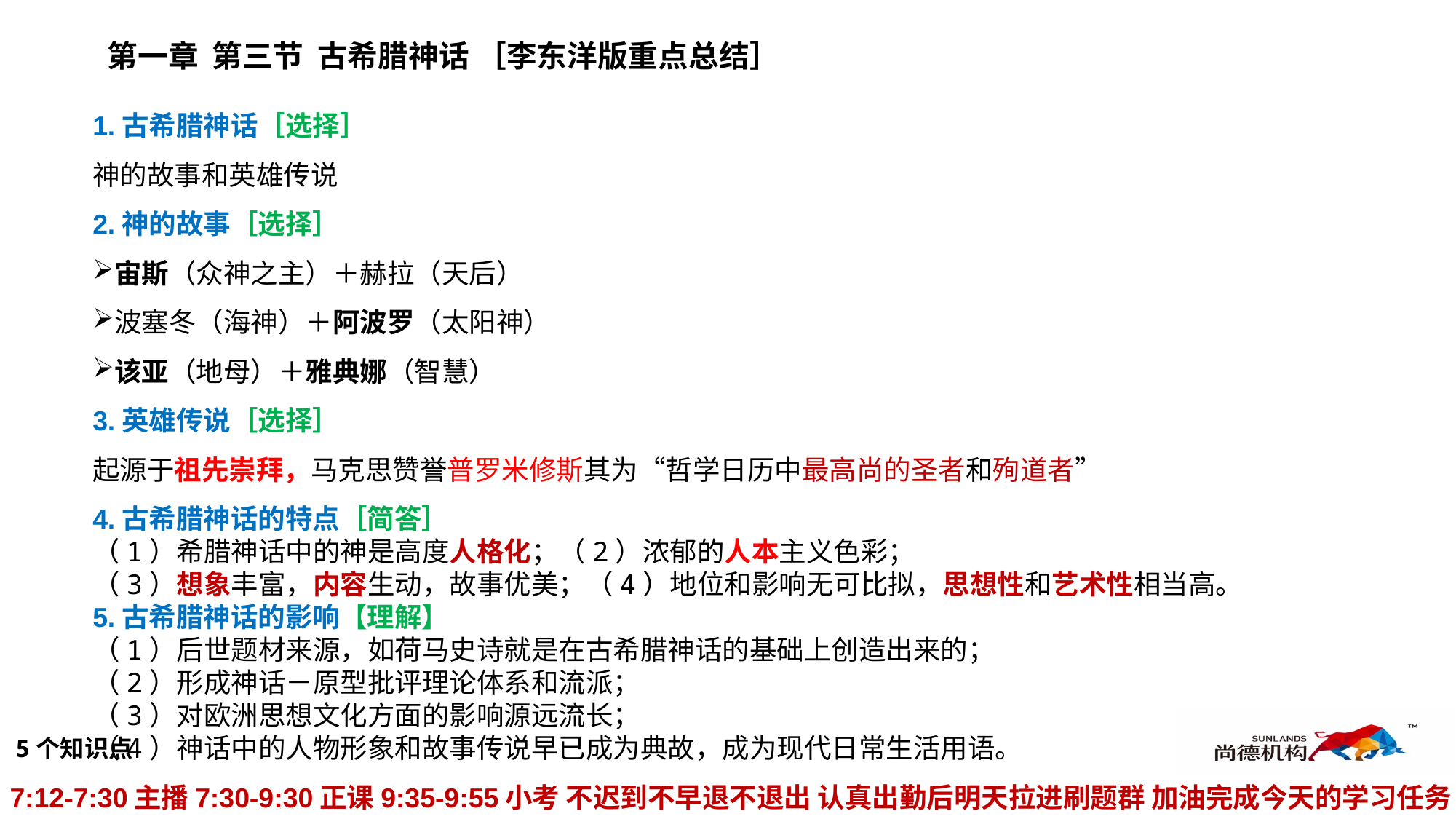

第一章  第三节  古希腊神话 ［李东洋版重点总结］
1.古希腊神话［选择］
神的故事和英雄传说
2.神的故事［选择］
宙斯（众神之主）＋赫拉（天后）
波塞冬（海神）＋阿波罗（太阳神）
该亚（地母）＋雅典娜（智慧）
3.英雄传说［选择］
起源于祖先崇拜，马克思赞誉普罗米修斯其为“哲学日历中最高尚的圣者和殉道者”
4.古希腊神话的特点［简答］
（1）希腊神话中的神是高度人格化；（2）浓郁的人本主义色彩；
（3）想象丰富，内容生动，故事优美；（4）地位和影响无可比拟，思想性和艺术性相当高。
5.古希腊神话的影响【理解】
（1）后世题材来源，如荷马史诗就是在古希腊神话的基础上创造出来的；
（2）形成神话－原型批评理论体系和流派；
（3）对欧洲思想文化方面的影响源远流长；
（4）神话中的人物形象和故事传说早已成为典故，成为现代日常生活用语。

5个知识点